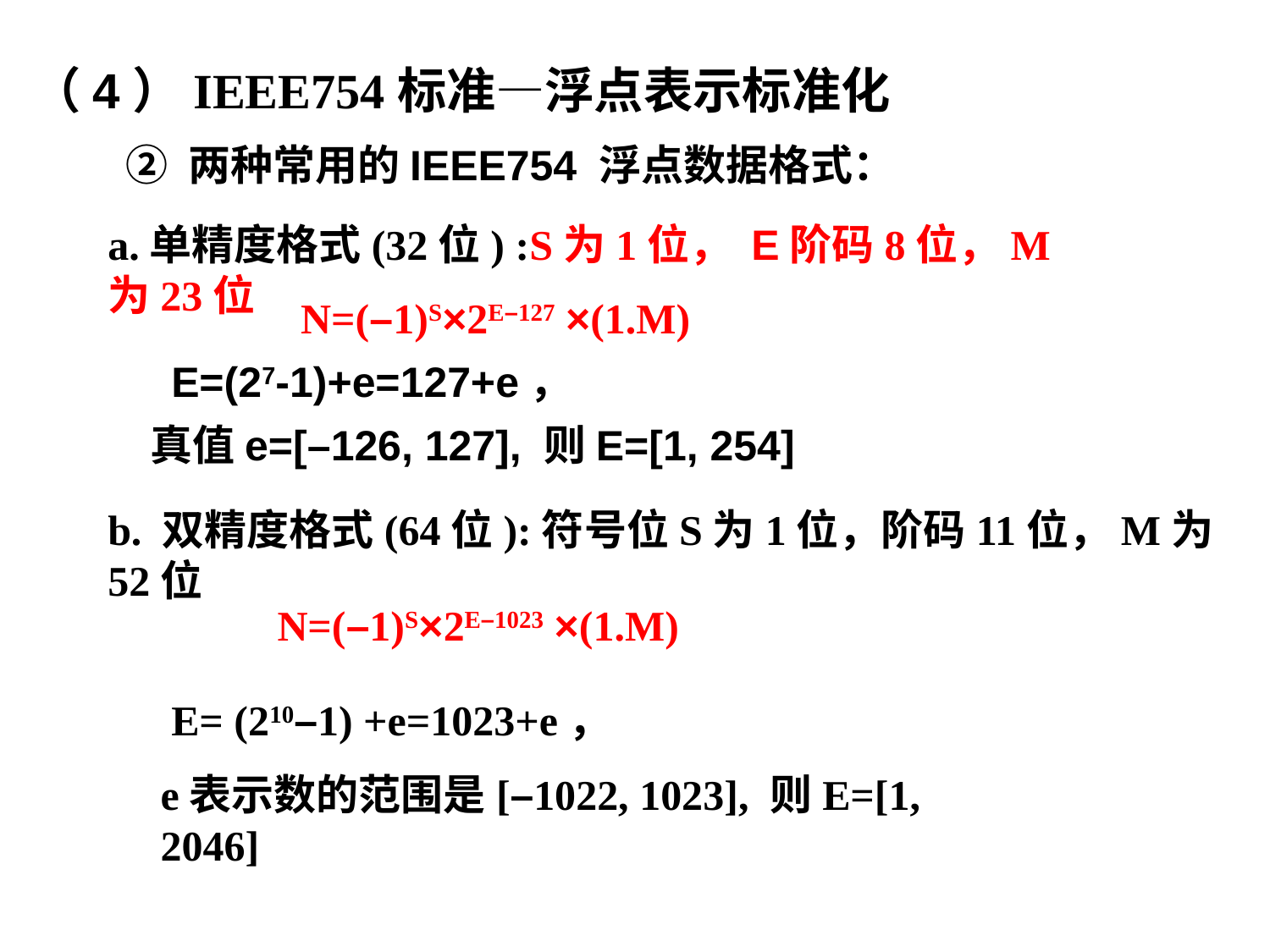

（4）IEEE754标准—浮点表示标准化
② 两种常用的IEEE754 浮点数据格式：
a.单精度格式(32位) :S为1位， E阶码8位，M为23位
          N=(–1)S×2E–127 ×(1.M)
E=(27-1)+e=127+e，
真值e=[–126, 127], 则E=[1, 254]
b. 双精度格式(64位):符号位S为1位，阶码11位，M为52位
N=(–1)S×2E–1023 ×(1.M)
E= (210–1) +e=1023+e，
e表示数的范围是[–1022, 1023], 则E=[1, 2046]